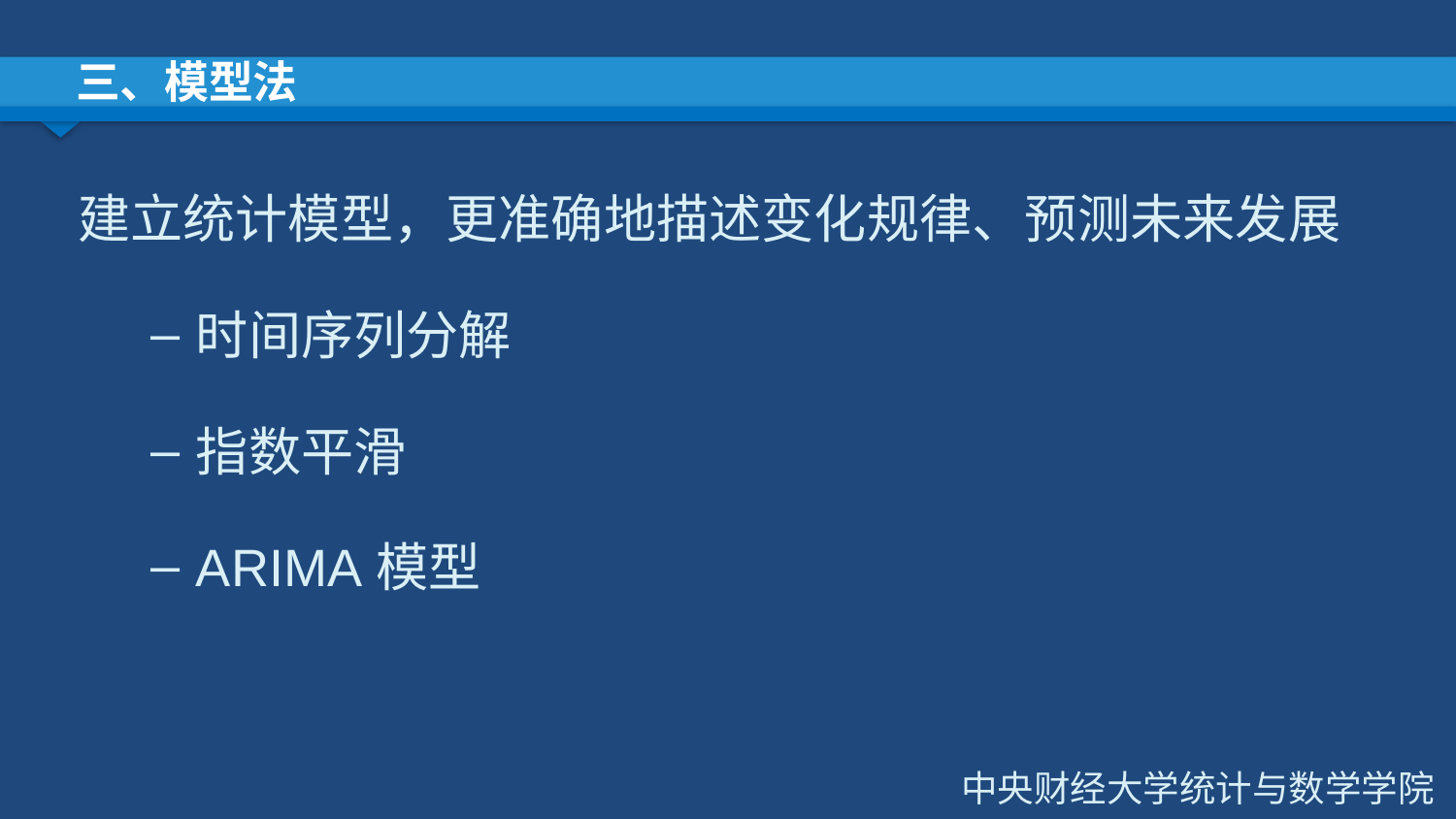

# 三、模型法
建立统计模型，更准确地描述变化规律、预测未来发展
时间序列分解
指数平滑
ARIMA模型